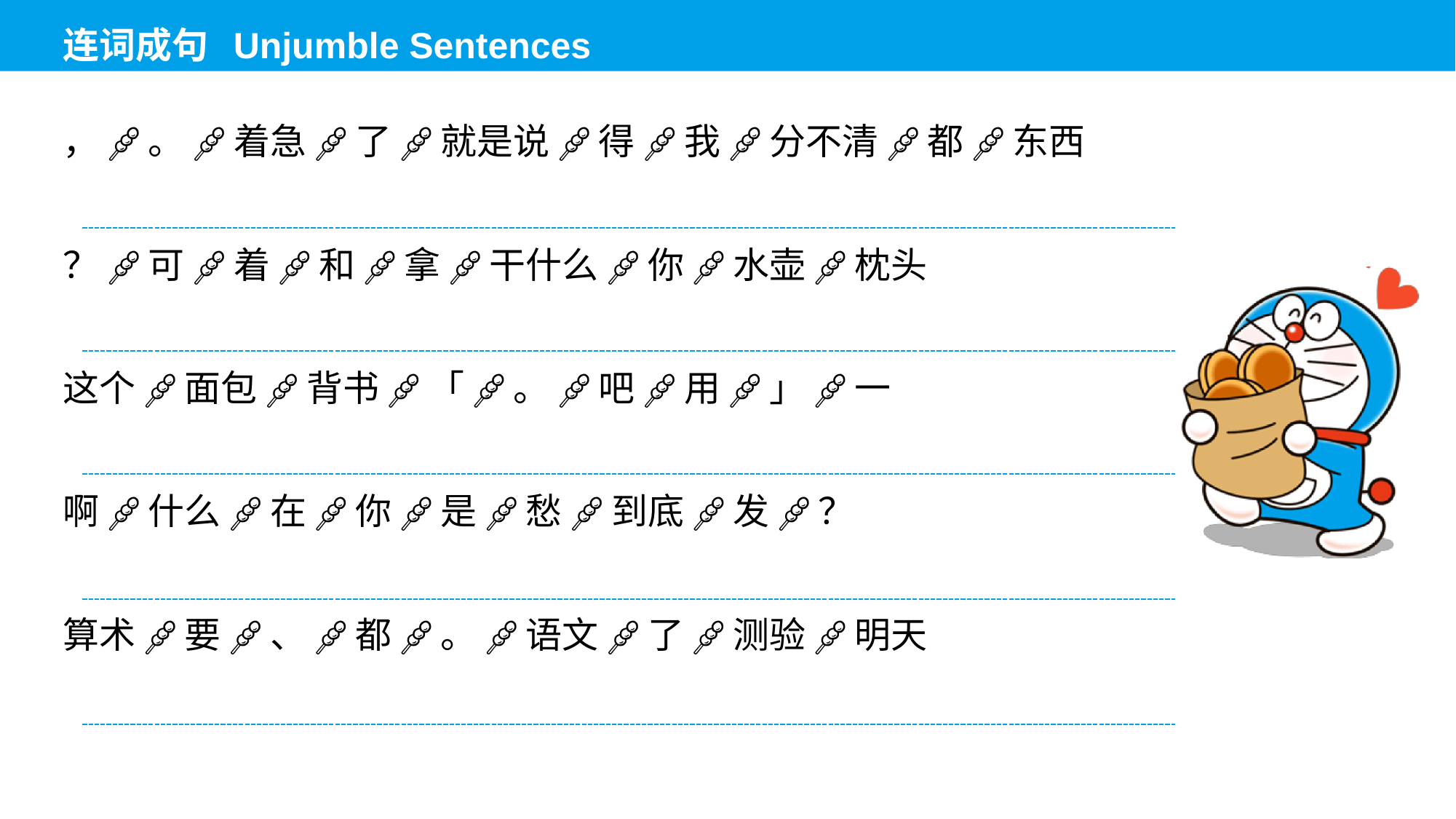

， 🍡 。 🍡 着急 🍡 了 🍡 就是说 🍡 得 🍡 我 🍡 分不清 🍡 都 🍡 东西
？ 🍡 可 🍡 着 🍡 和 🍡 拿 🍡 干什么 🍡 你 🍡 水壶 🍡 枕头
这个 🍡 面包 🍡 背书 🍡 「 🍡 。 🍡 吧 🍡 用 🍡 」 🍡 一
啊 🍡 什么 🍡 在 🍡 你 🍡 是 🍡 愁 🍡 到底 🍡 发 🍡 ？
算术 🍡 要 🍡 、 🍡 都 🍡 。 🍡 语文 🍡 了 🍡 测验 🍡 明天